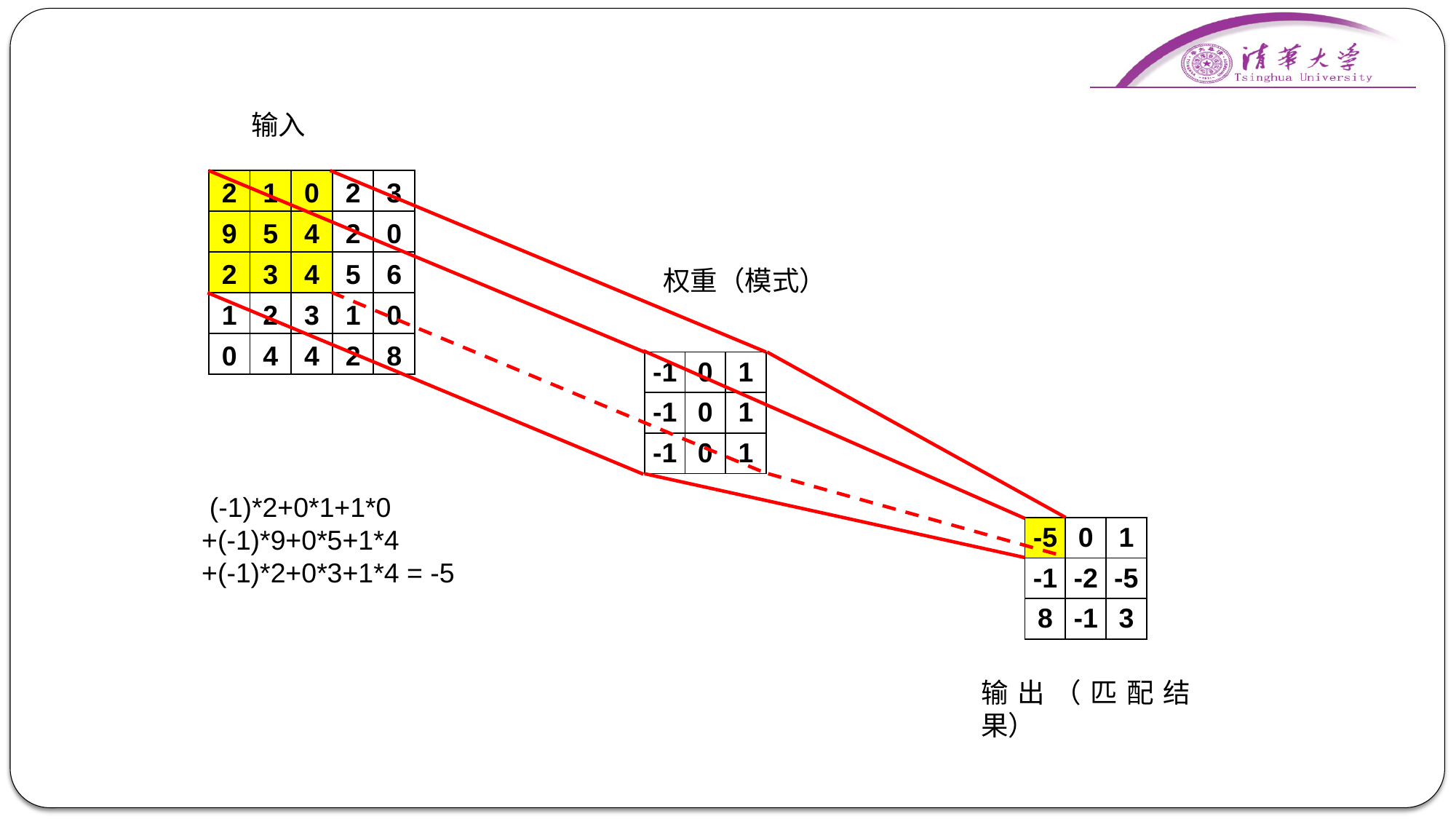

输入
| 2 | 1 | 0 | 2 | 3 |
| --- | --- | --- | --- | --- |
| 9 | 5 | 4 | 2 | 0 |
| 2 | 3 | 4 | 5 | 6 |
| 1 | 2 | 3 | 1 | 0 |
| 0 | 4 | 4 | 2 | 8 |
权重（模式）
| -1 | 0 | 1 |
| --- | --- | --- |
| -1 | 0 | 1 |
| -1 | 0 | 1 |
(-1)*2+0*1+1*0
+(-1)*9+0*5+1*4
+(-1)*2+0*3+1*4 = -5
| -5 | 0 | 1 |
| --- | --- | --- |
| -1 | -2 | -5 |
| 8 | -1 | 3 |
输出（匹配结果）